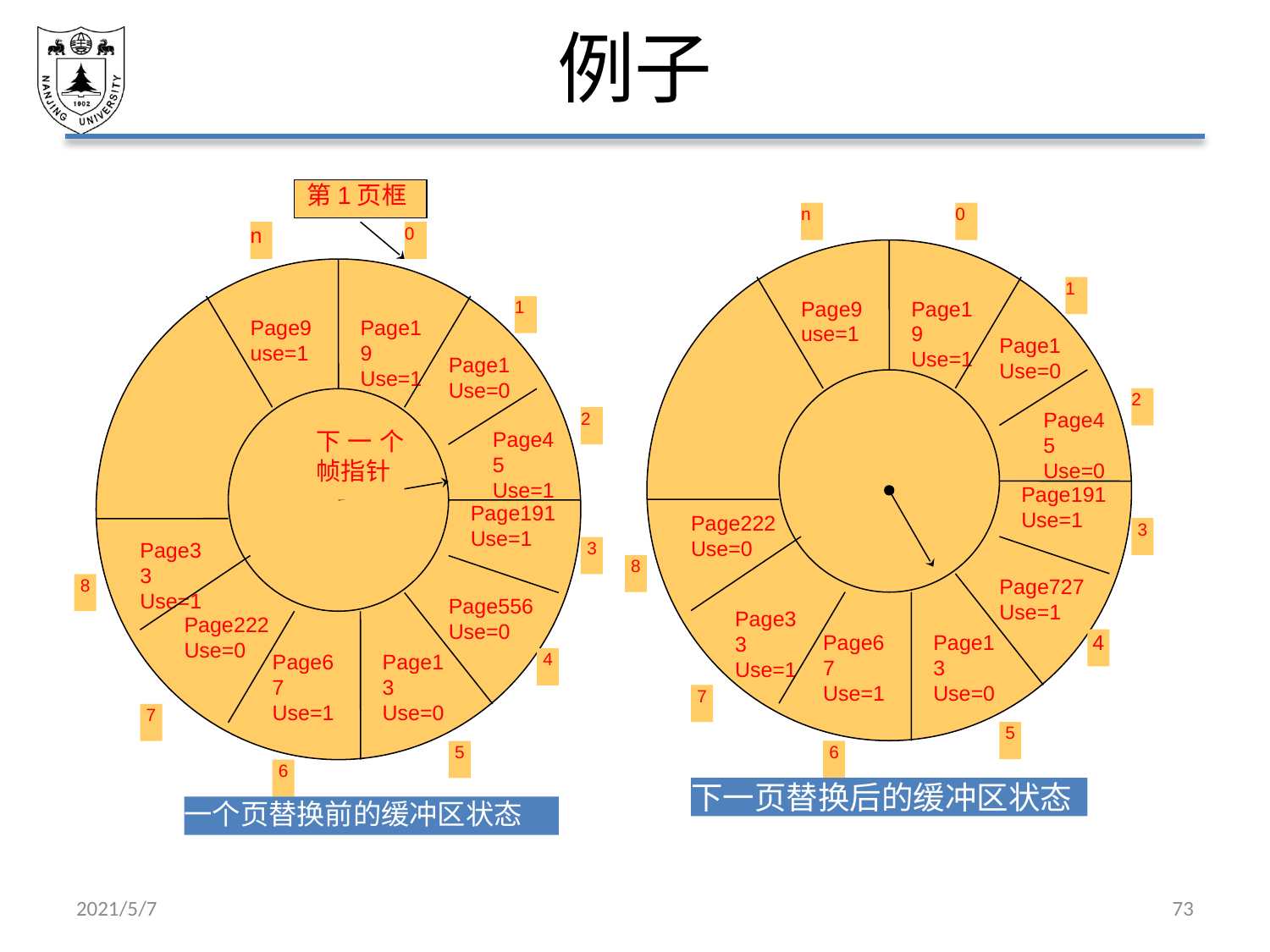

# 例子
第1页框
n
0
n

0

1
Page9 use=1
Page19
Use=1
Page1
Use=0

2
下一个帧指针
Page45
Use=1

Page191
Use=1

Page33
Use=1
3

8

Page556
Use=0
Page222
Use=0

Page67
Use=1
Page13
Use=0
4
7
5
6

1
Page9 use=1
Page19
Use=1
Page1
Use=0

2
Page45
Use=0

Page191
Use=1

Page222
Use=0
3

8

Page727
Use=1

Page33
Use=1
Page67
Use=1
Page13
Use=0
4
7
5
6
下一页替换后的缓冲区状态
一个页替换前的缓冲区状态
2021/5/7
73